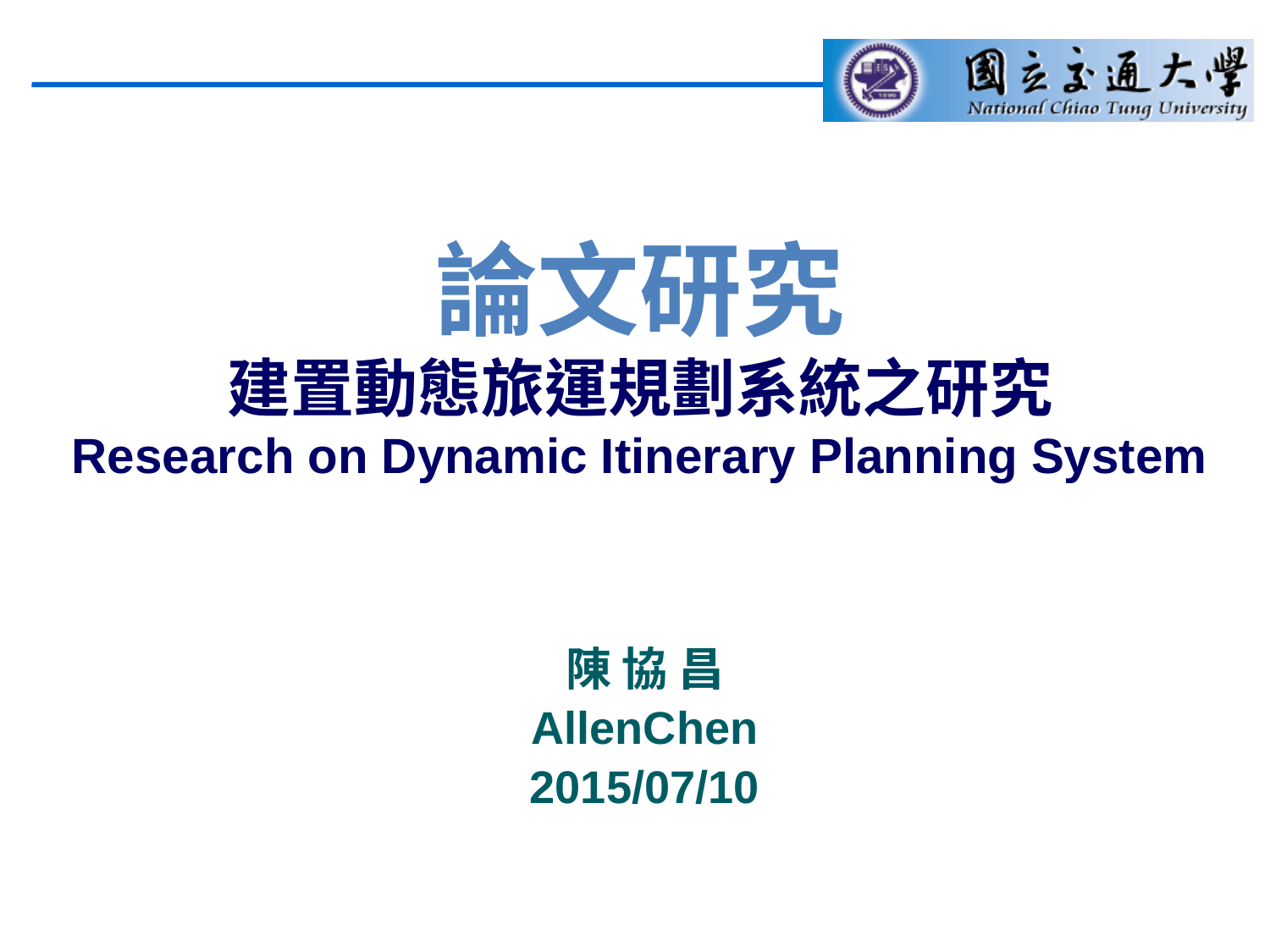

# 論文研究 建置動態旅運規劃系統之研究 Research on Dynamic Itinerary Planning System

陳 協 昌
AllenChen
2015/07/10